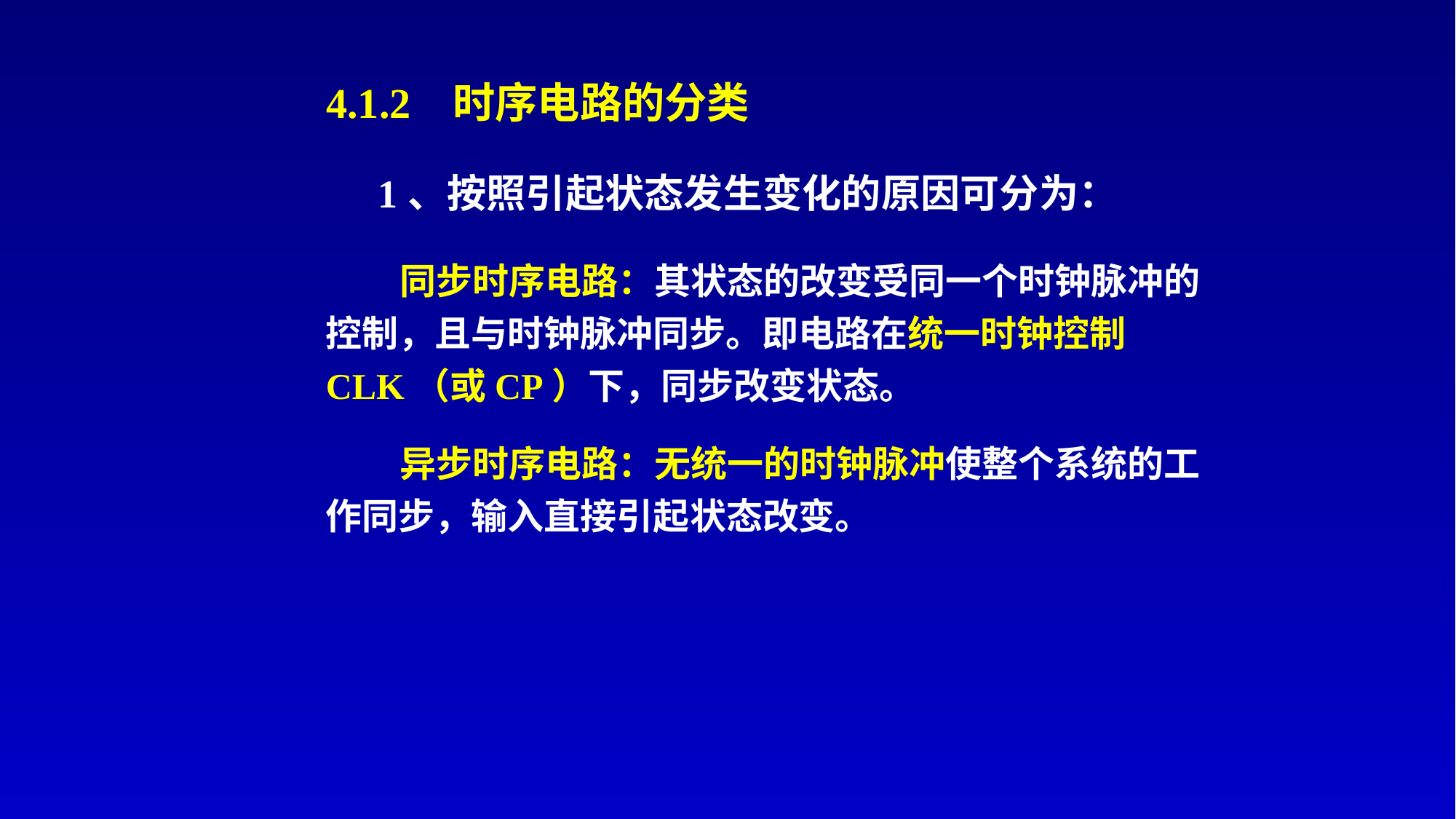

# 4.1.2   时序电路的分类
1、按照引起状态发生变化的原因可分为：
        同步时序电路：其状态的改变受同一个时钟脉冲的控制，且与时钟脉冲同步。即电路在统一时钟控制CLK（或CP）下，同步改变状态。
        异步时序电路：无统一的时钟脉冲使整个系统的工作同步，输入直接引起状态改变。